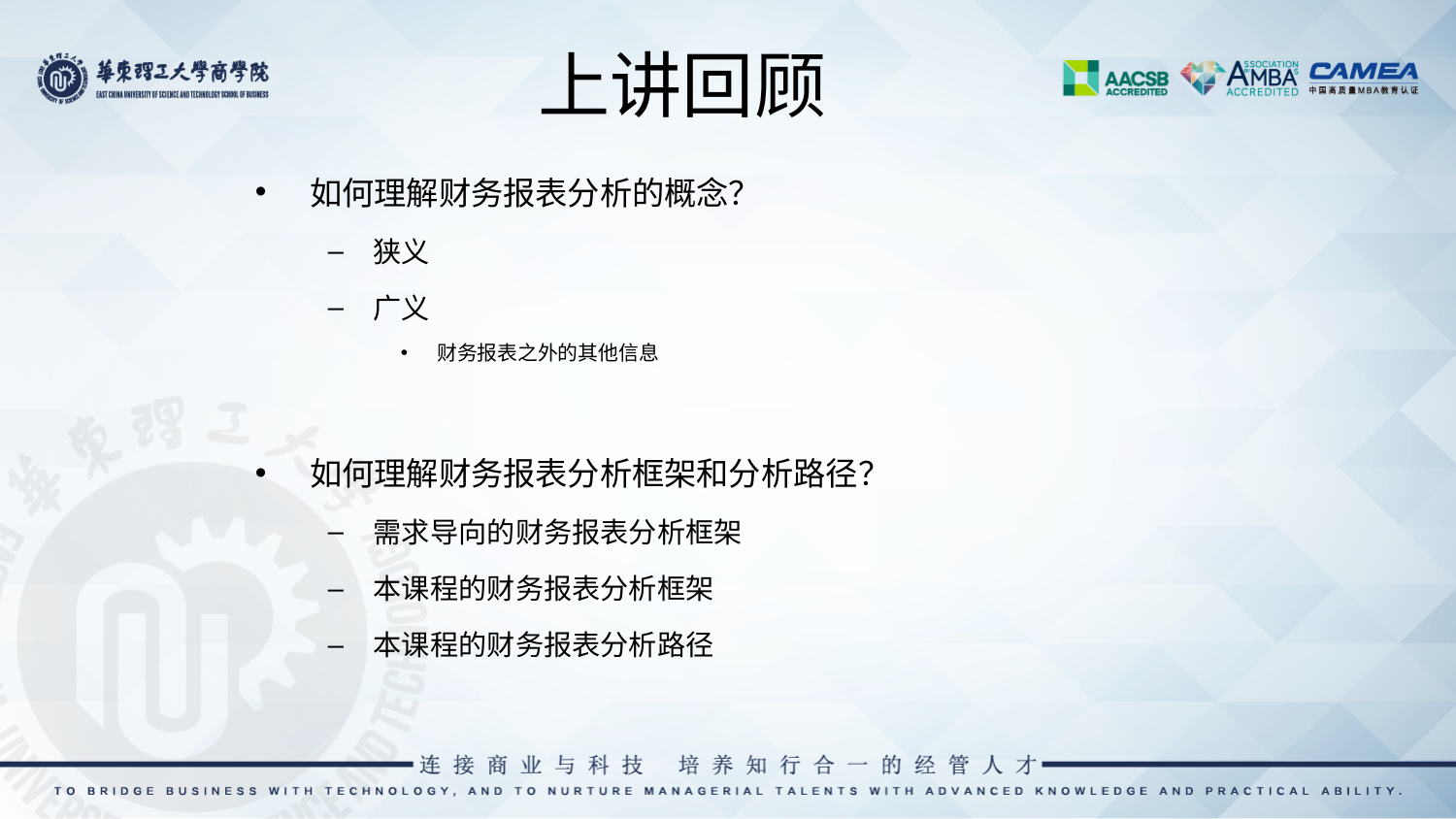

# 上讲回顾
如何理解财务报表分析的概念？
狭义
广义
财务报表之外的其他信息

如何理解财务报表分析框架和分析路径？
需求导向的财务报表分析框架
本课程的财务报表分析框架
本课程的财务报表分析路径

1